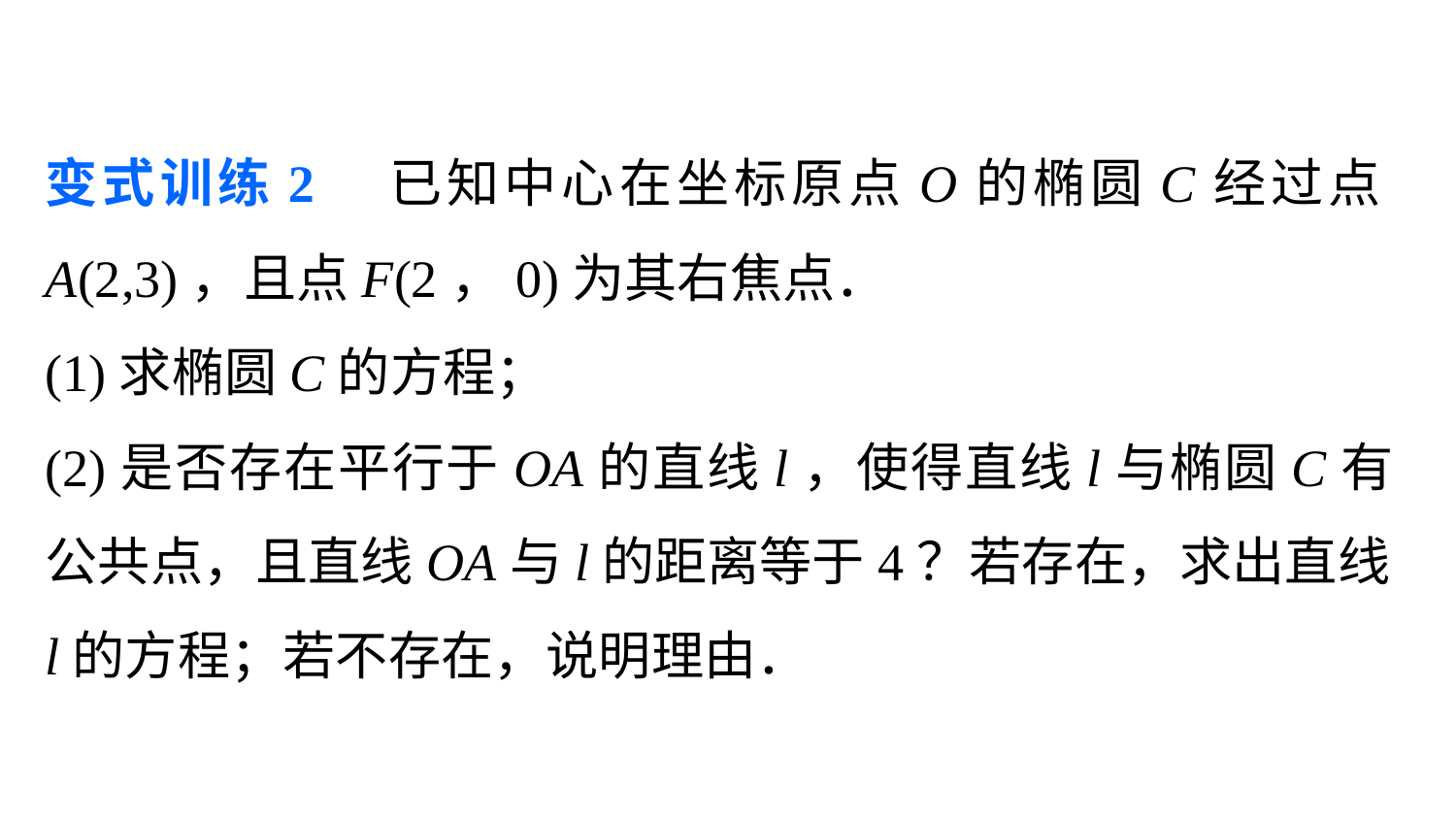

变式训练2　已知中心在坐标原点O的椭圆C经过点A(2,3)，且点F(2，0)为其右焦点．
(1)求椭圆C的方程；
(2)是否存在平行于OA的直线l，使得直线l与椭圆C有公共点，且直线OA与l的距离等于4？若存在，求出直线l的方程；若不存在，说明理由．